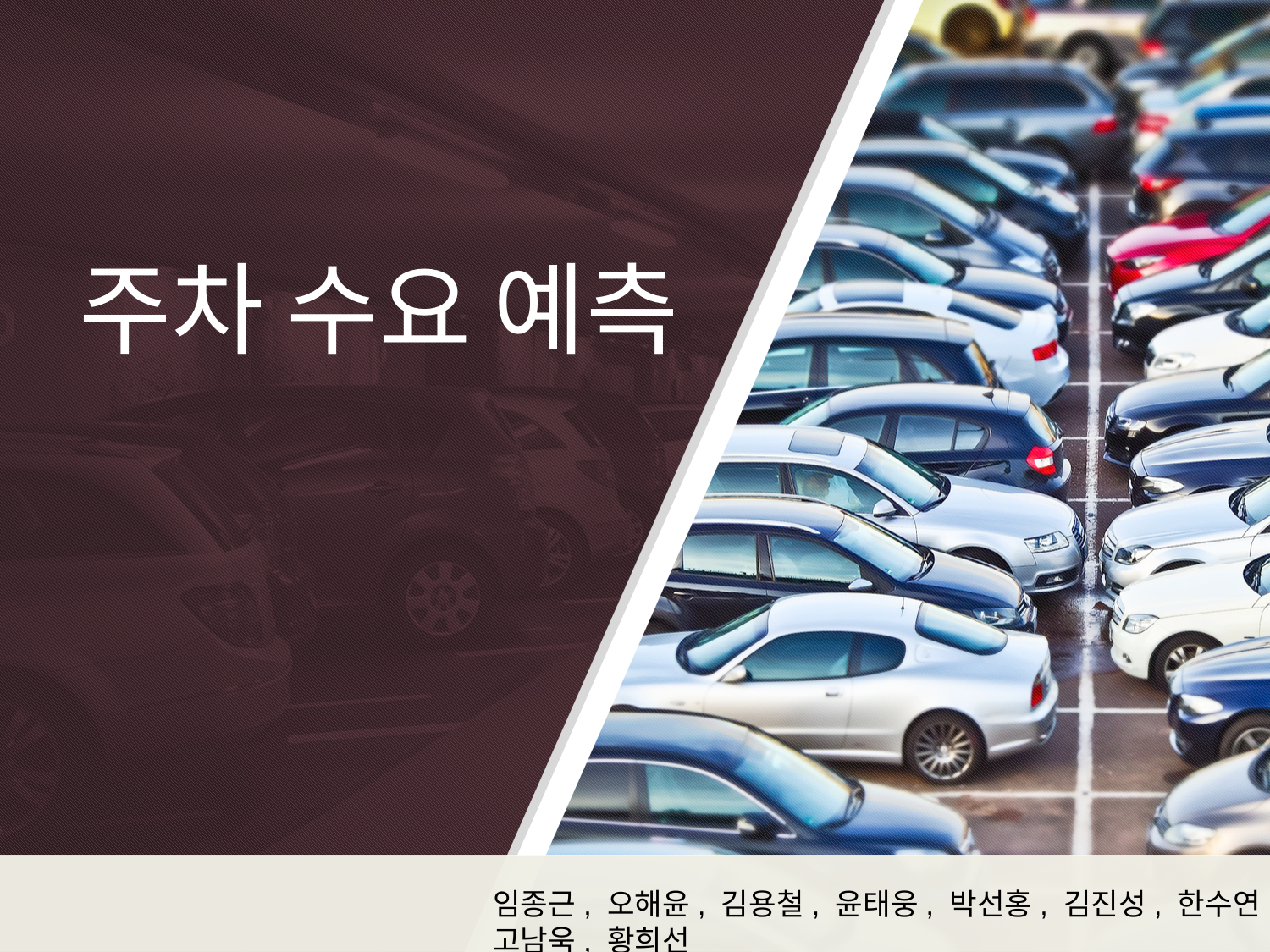

# 주차 수요 예측

임종근, 오해윤, 김용철, 윤태웅, 박선홍, 김진성, 한수연, 고남욱, 황희선